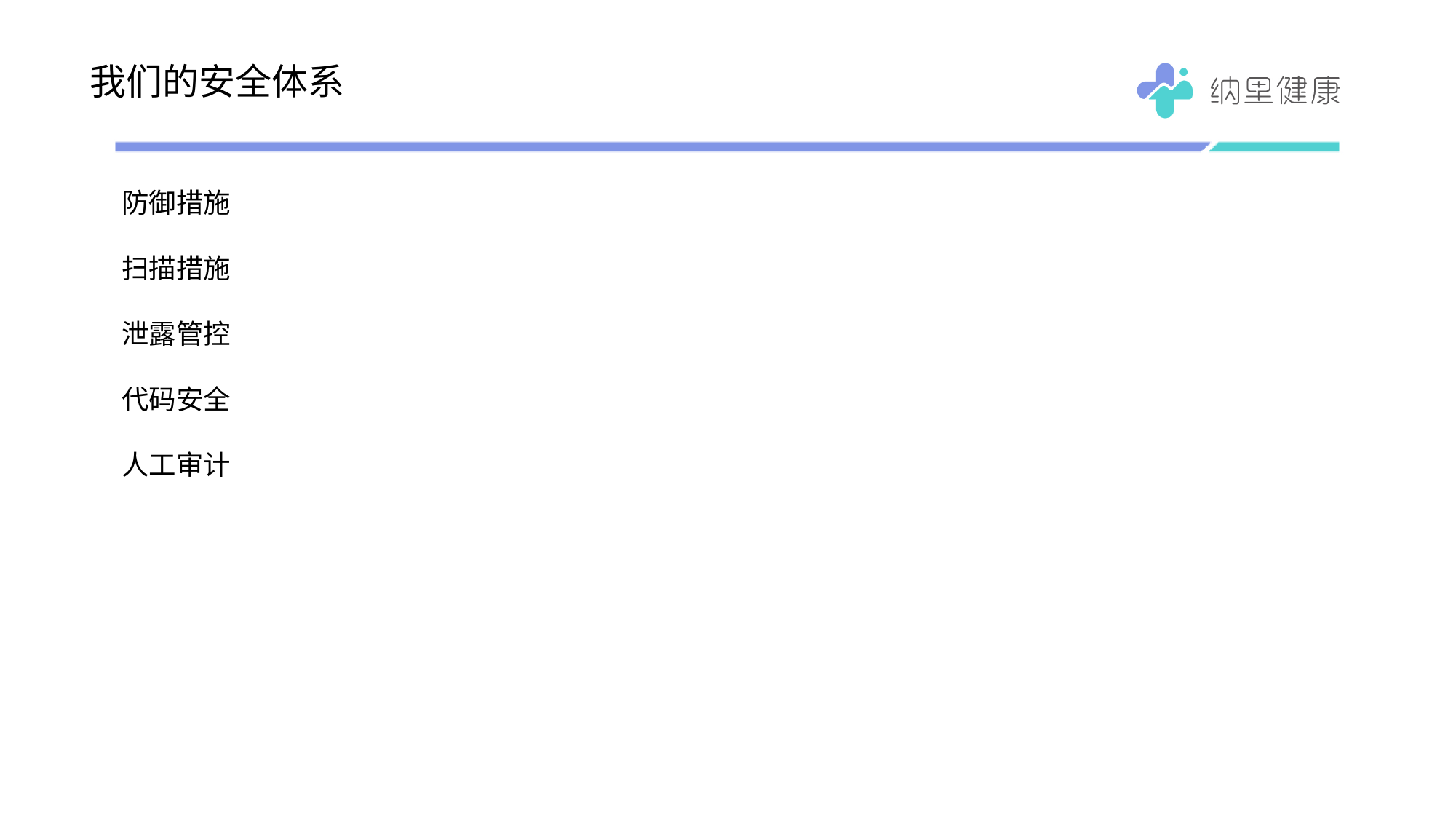

# 我们的安全体系
防御措施

扫描措施

泄露管控

代码安全

人工审计